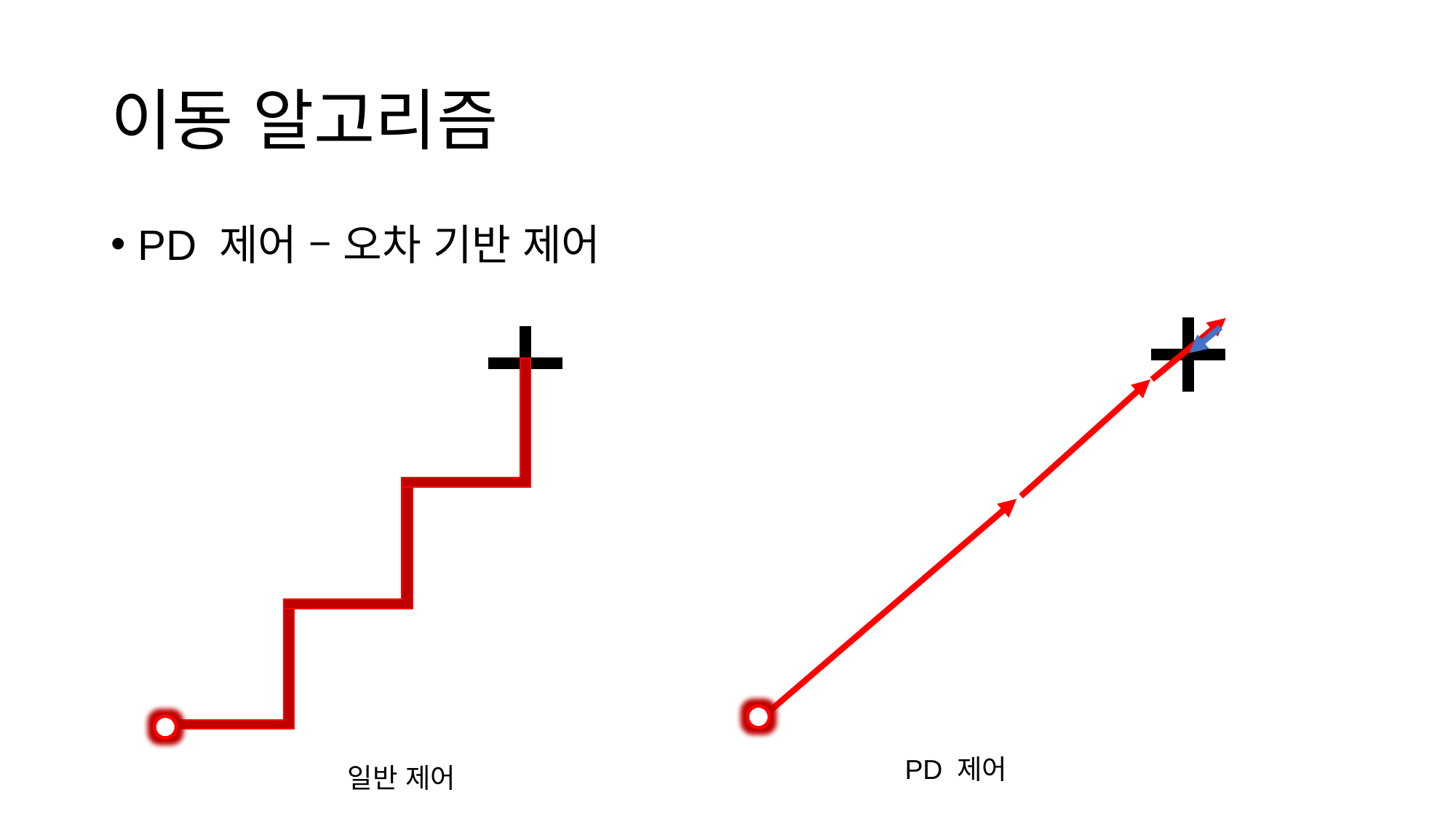

# 이동 알고리즘
PD 제어 – 오차 기반 제어

PD 제어
일반 제어